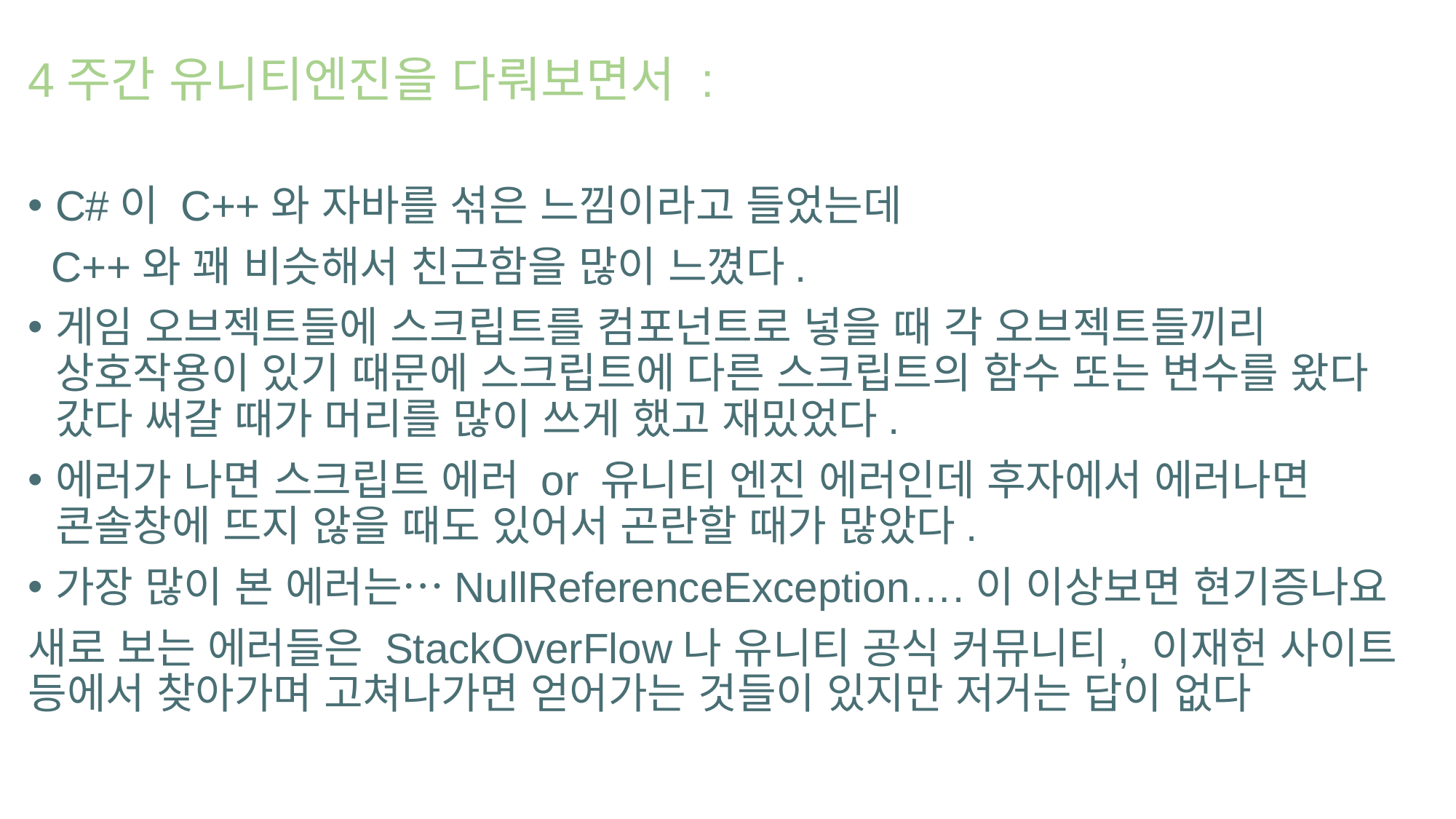

4주간 유니티엔진을 다뤄보면서 :

C#이 C++와 자바를 섞은 느낌이라고 들었는데
  C++와 꽤 비슷해서 친근함을 많이 느꼈다.
게임 오브젝트들에 스크립트를 컴포넌트로 넣을 때 각 오브젝트들끼리 상호작용이 있기 때문에 스크립트에 다른 스크립트의 함수 또는 변수를 왔다 갔다 써갈 때가 머리를 많이 쓰게 했고 재밌었다.
에러가 나면 스크립트 에러 or 유니티 엔진 에러인데 후자에서 에러나면 콘솔창에 뜨지 않을 때도 있어서 곤란할 때가 많았다.
가장 많이 본 에러는…NullReferenceException….이 이상보면 현기증나요
새로 보는 에러들은 StackOverFlow나 유니티 공식 커뮤니티, 이재헌 사이트 등에서 찾아가며 고쳐나가면 얻어가는 것들이 있지만 저거는 답이 없다